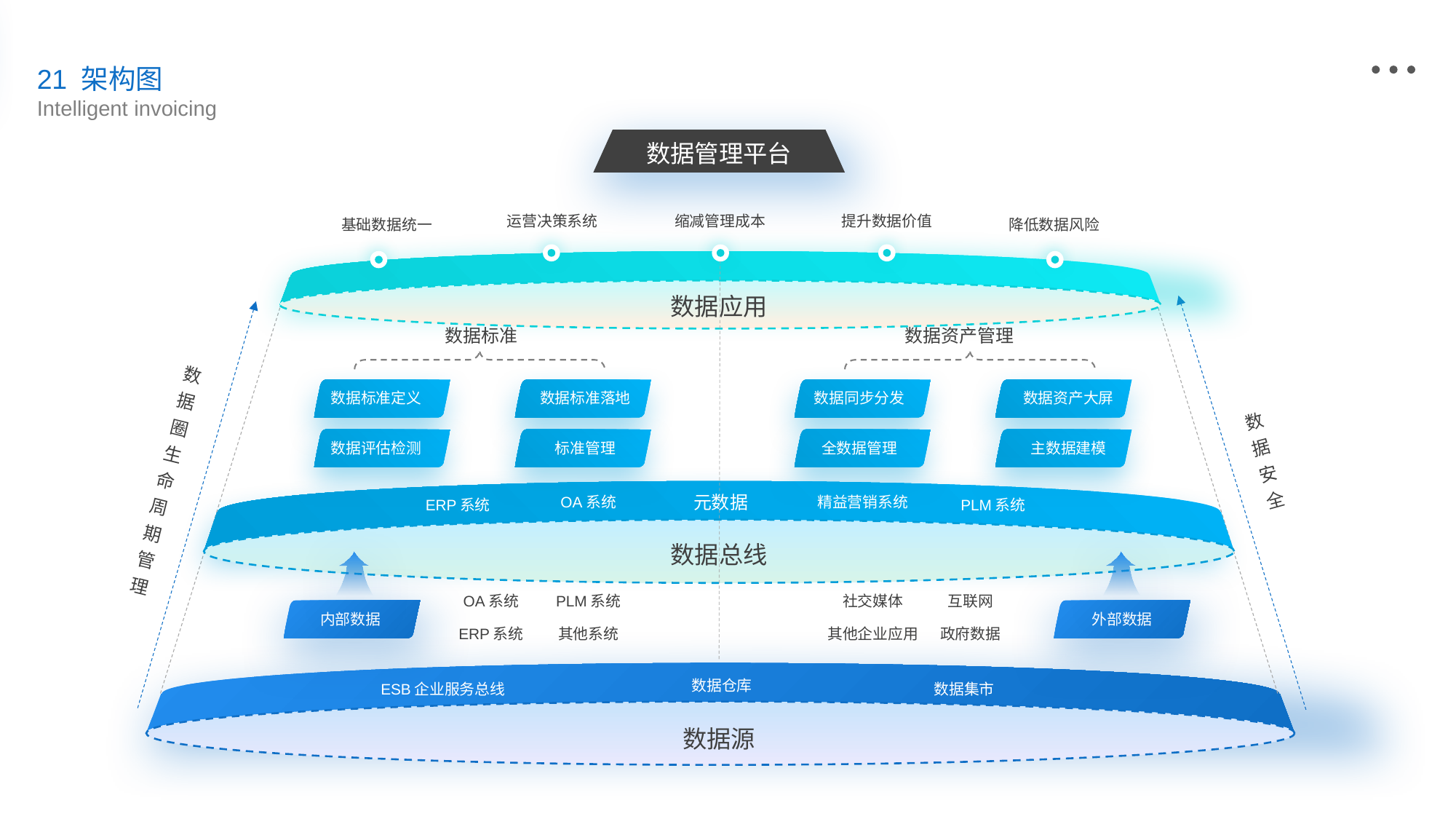

21 架构图

Intelligent invoicing

数据管理平台

运营决策系统
缩减管理成本
提升数据价值
基础数据统一
降低数据风险

数据应用

数据标准
数据资产管理
数据圈生命周期管理

数据标准定义
数据标准落地
数据同步分发
数据资产大屏
数据安全

数据评估检测
标准管理
全数据管理
主数据建模
元数据

OA系统
精益营销系统
ERP系统
PLM系统

数据总线

OA系统
PLM系统
社交媒体
互联网

内部数据
外部数据
ERP系统
其他系统
其他企业应用
政府数据

数据仓库
ESB企业服务总线
数据集市
数据源